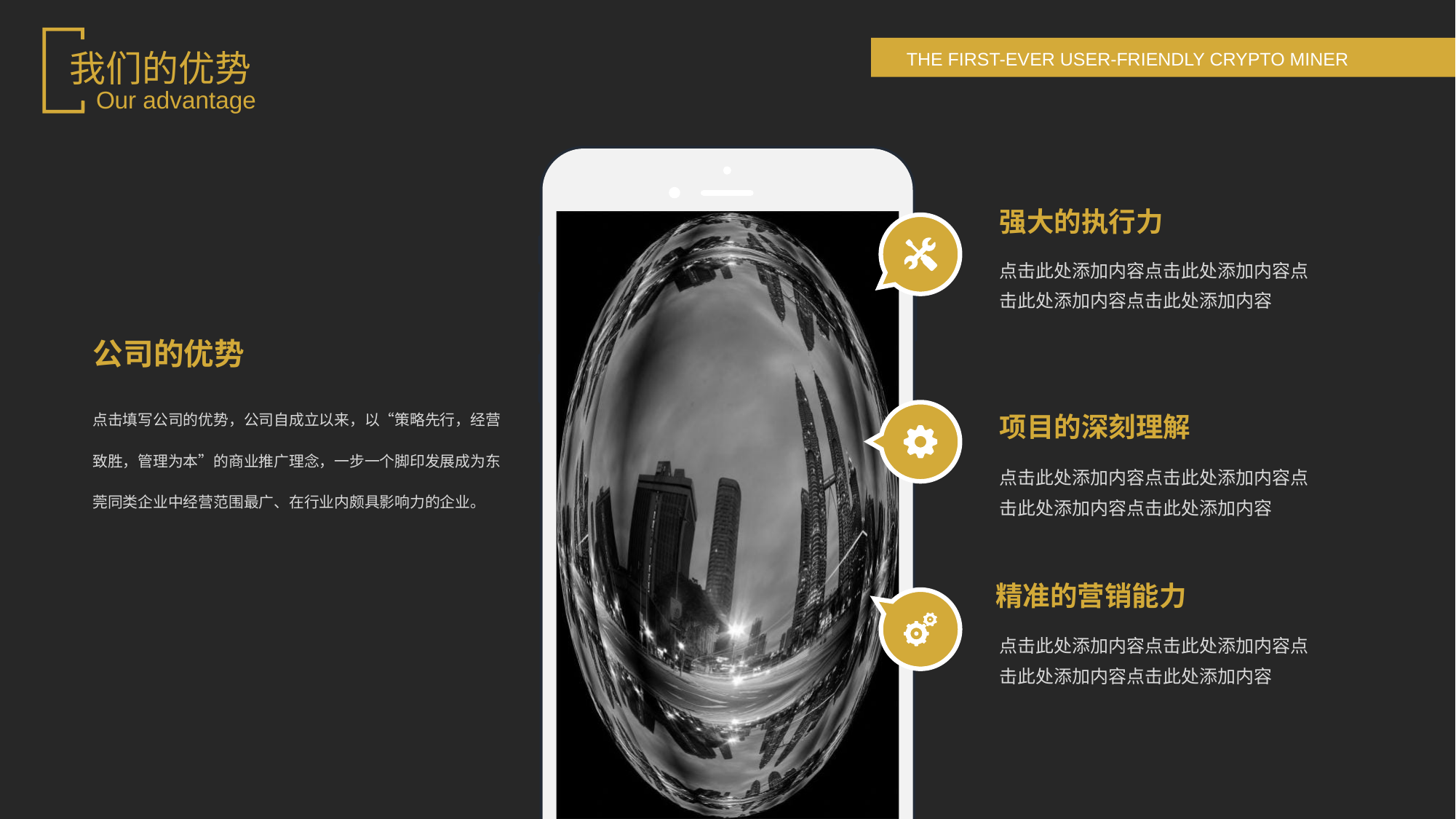

我们的优势
Our advantage

强大的执行力

点击此处添加内容点击此处添加内容点击此处添加内容点击此处添加内容
公司的优势
点击填写公司的优势，公司自成立以来，以“策略先行，经营致胜，管理为本”的商业推广理念，一步一个脚印发展成为东莞同类企业中经营范围最广、在行业内颇具影响力的企业。

项目的深刻理解
点击此处添加内容点击此处添加内容点击此处添加内容点击此处添加内容
精准的营销能力

点击此处添加内容点击此处添加内容点击此处添加内容点击此处添加内容